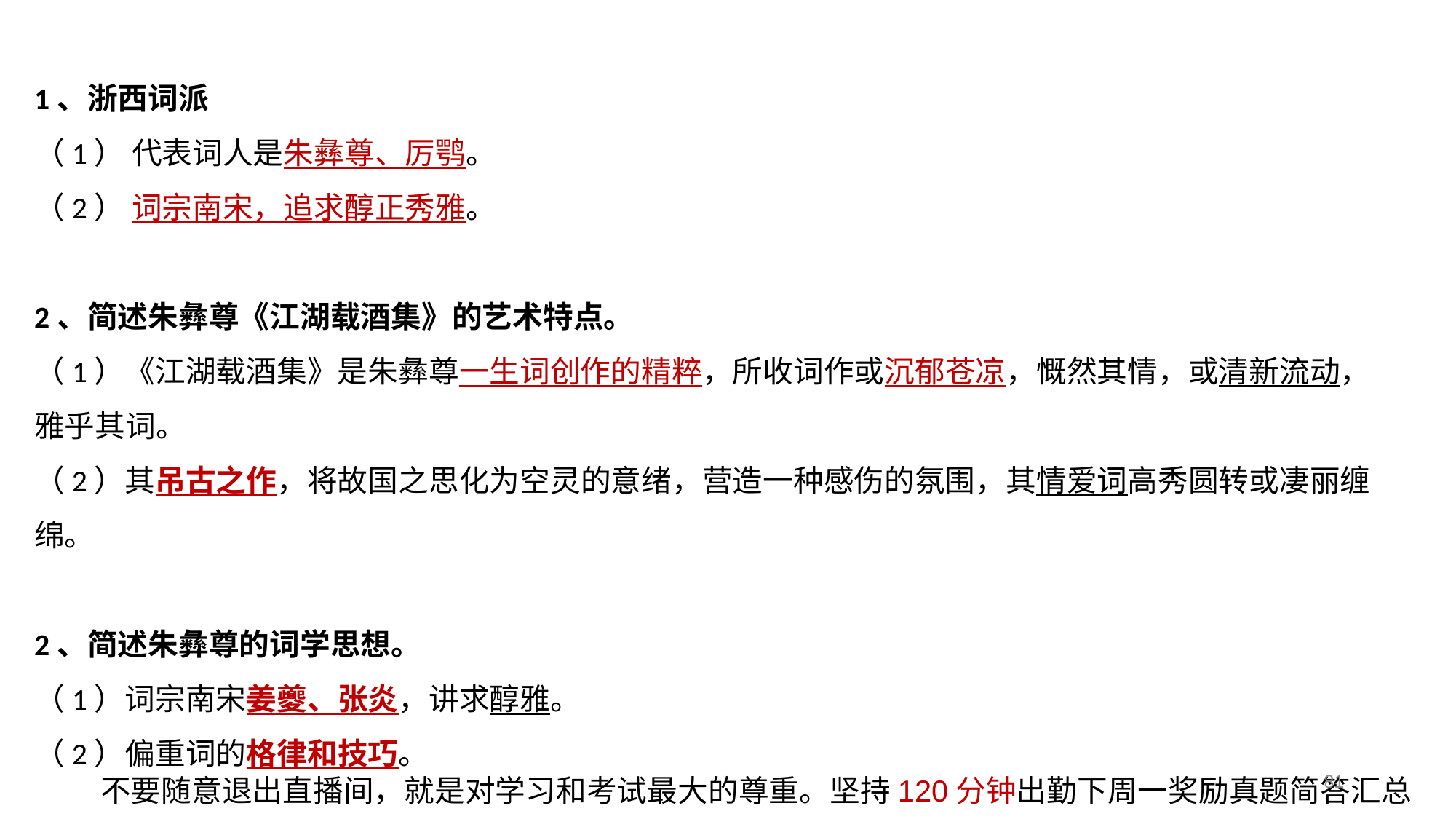

1、浙西词派
（1） 代表词人是朱彝尊、厉鹗。
（2） 词宗南宋，追求醇正秀雅。

2、简述朱彝尊《江湖载酒集》的艺术特点。
（1）《江湖载酒集》是朱彝尊一生词创作的精粹，所收词作或沉郁苍凉，慨然其情，或清新流动，雅乎其词。
（2）其吊古之作，将故国之思化为空灵的意绪，营造一种感伤的氛围，其情爱词高秀圆转或凄丽缠绵。

2、简述朱彝尊的词学思想。
（1）词宗南宋姜夔、张炎，讲求醇雅。
（2）偏重词的格律和技巧。
81